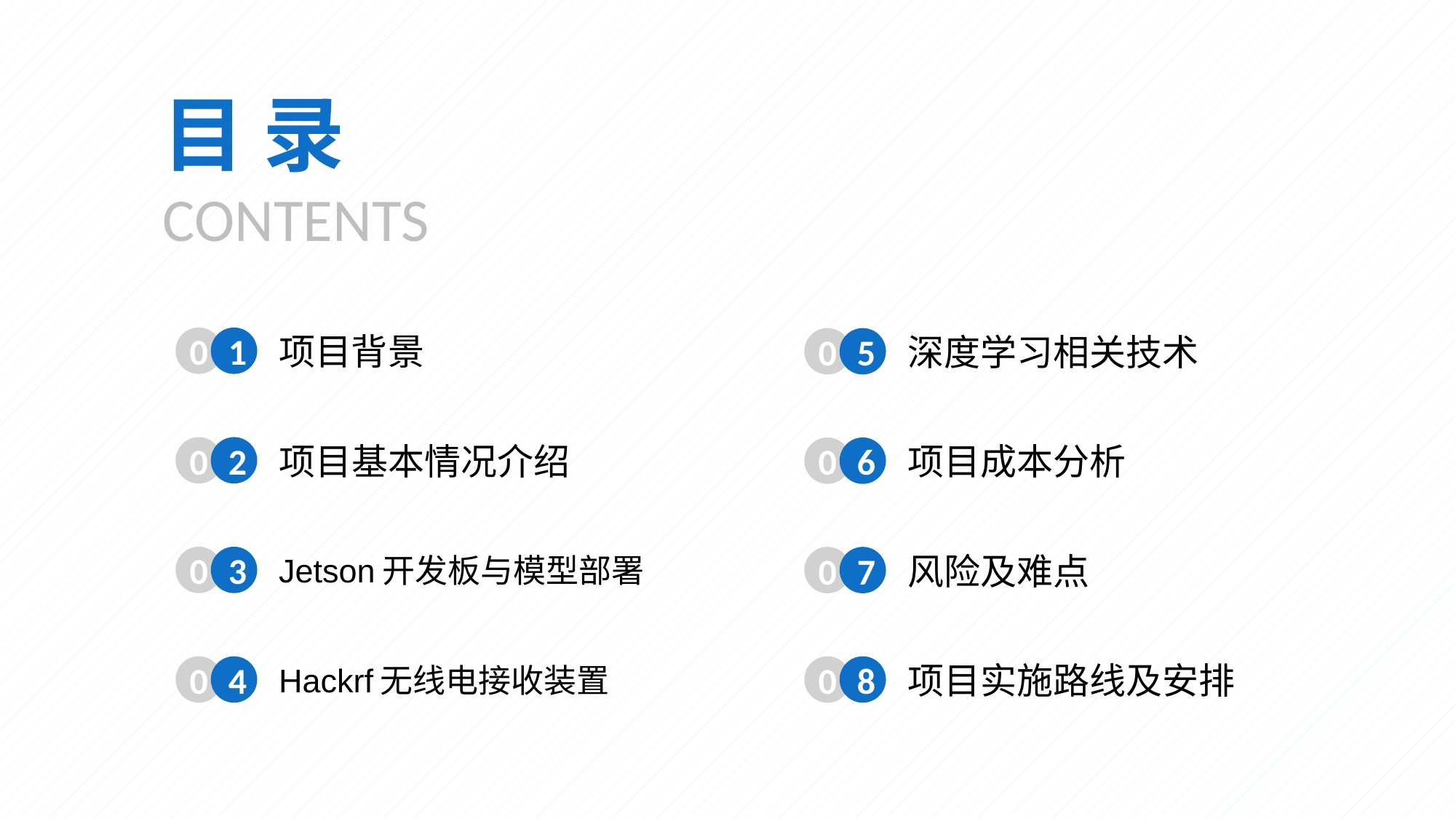

目 录
CONTENTS
项目背景
0
1
深度学习相关技术
0
5
项目基本情况介绍
0
2
项目成本分析
0
6
Jetson开发板与模型部署
0
3
风险及难点
0
7
Hackrf无线电接收装置
0
4
项目实施路线及安排
0
8